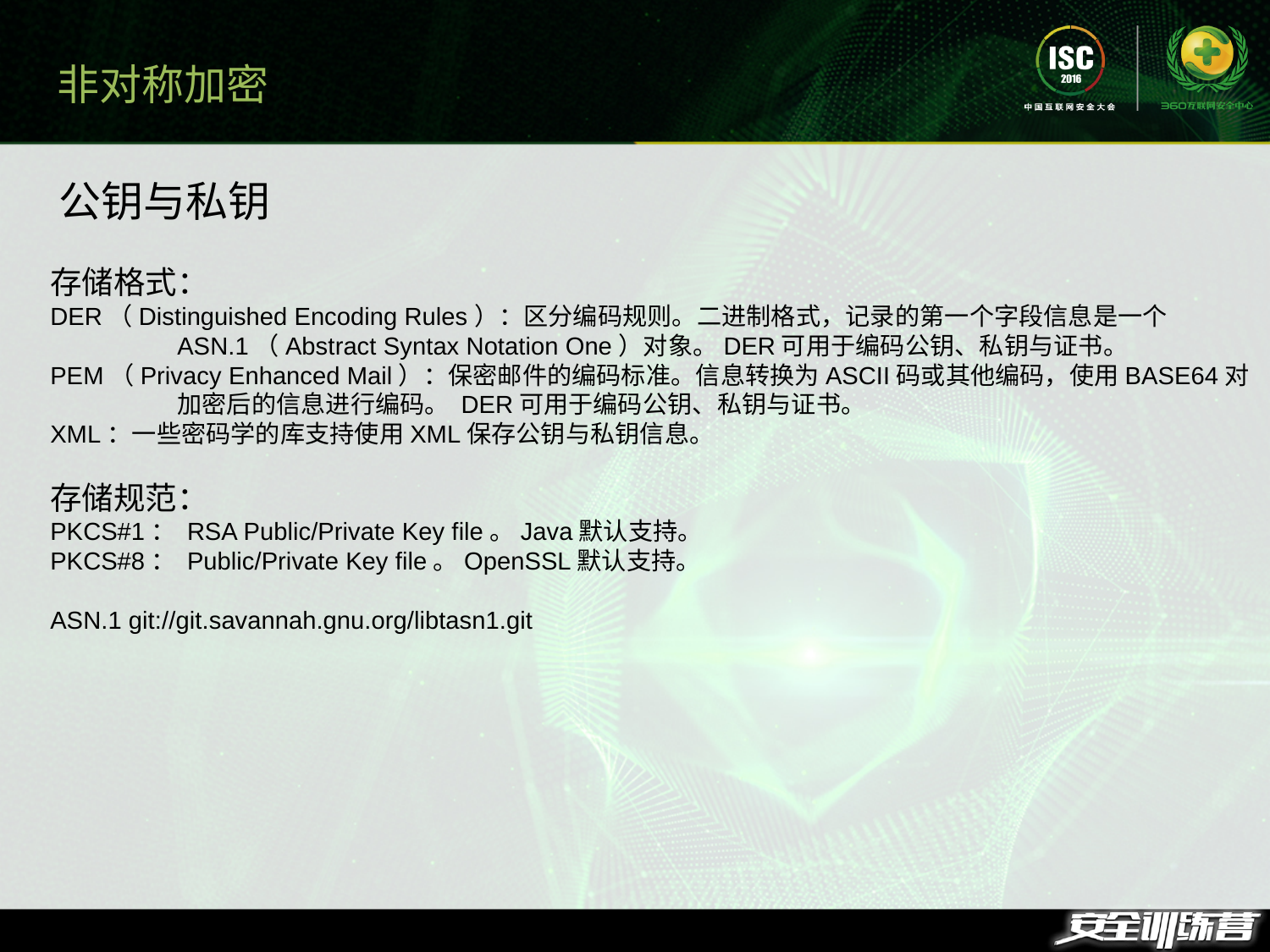

非对称加密
公钥与私钥
存储格式：
DER（Distinguished Encoding Rules）：区分编码规则。二进制格式，记录的第一个字段信息是一个
	ASN.1（Abstract Syntax Notation One）对象。DER可用于编码公钥、私钥与证书。
PEM（Privacy Enhanced Mail）：保密邮件的编码标准。信息转换为ASCII码或其他编码，使用BASE64对
	加密后的信息进行编码。 DER可用于编码公钥、私钥与证书。
XML：一些密码学的库支持使用XML保存公钥与私钥信息。

存储规范：
PKCS#1： RSA Public/Private Key file。Java默认支持。
PKCS#8： Public/Private Key file。OpenSSL默认支持。

ASN.1 git://git.savannah.gnu.org/libtasn1.git